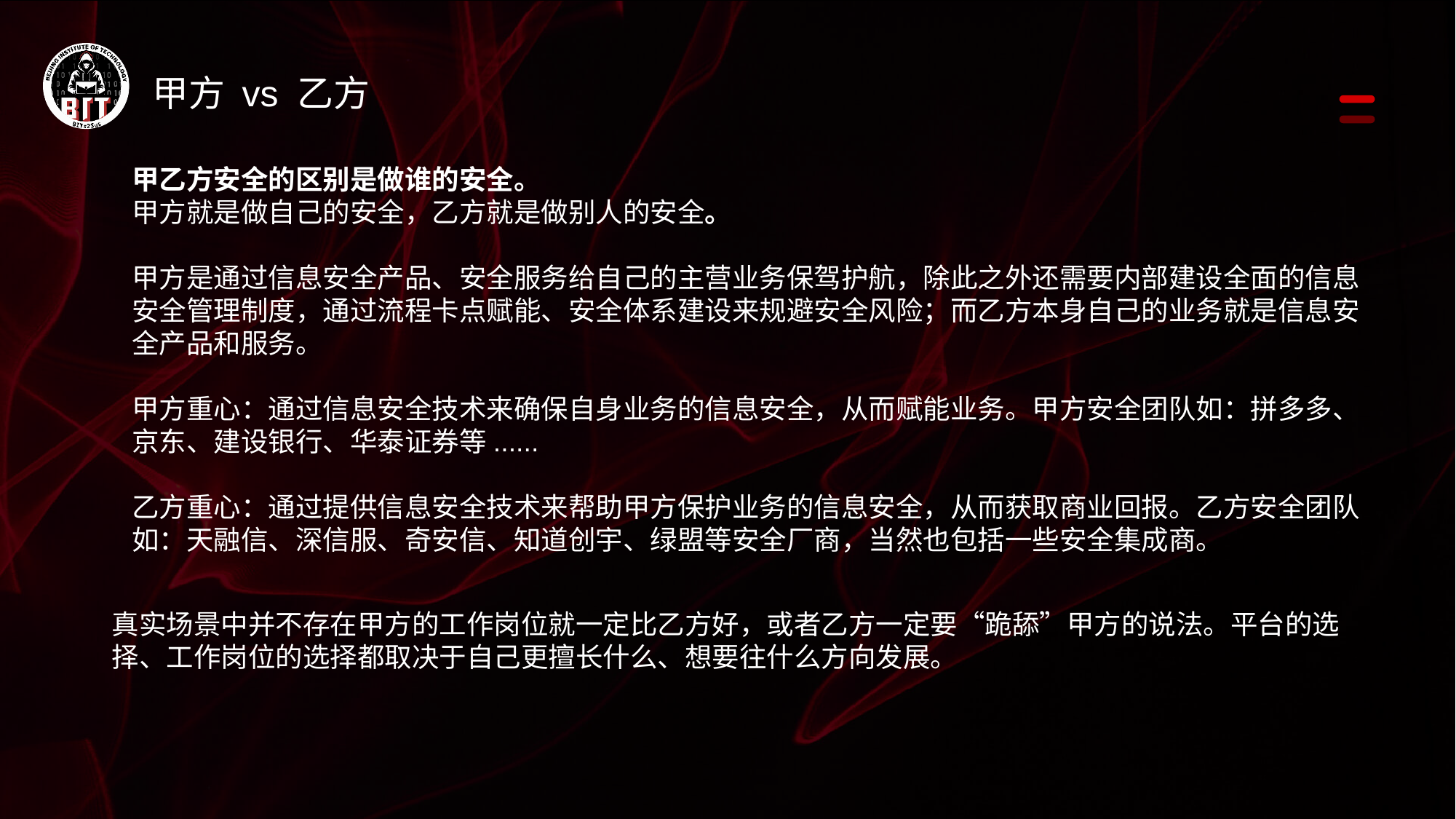

甲方 vs 乙方
甲乙方安全的区别是做谁的安全。
甲方就是做自己的安全，乙方就是做别人的安全。

甲方是通过信息安全产品、安全服务给自己的主营业务保驾护航，除此之外还需要内部建设全面的信息安全管理制度，通过流程卡点赋能、安全体系建设来规避安全风险；而乙方本身自己的业务就是信息安全产品和服务。

甲方重心：通过信息安全技术来确保自身业务的信息安全，从而赋能业务。甲方安全团队如：拼多多、京东、建设银行、华泰证券等......

乙方重心：通过提供信息安全技术来帮助甲方保护业务的信息安全，从而获取商业回报。乙方安全团队如：天融信、深信服、奇安信、知道创宇、绿盟等安全厂商，当然也包括一些安全集成商。
真实场景中并不存在甲方的工作岗位就一定比乙方好，或者乙方一定要“跪舔”甲方的说法。平台的选择、工作岗位的选择都取决于自己更擅长什么、想要往什么方向发展。